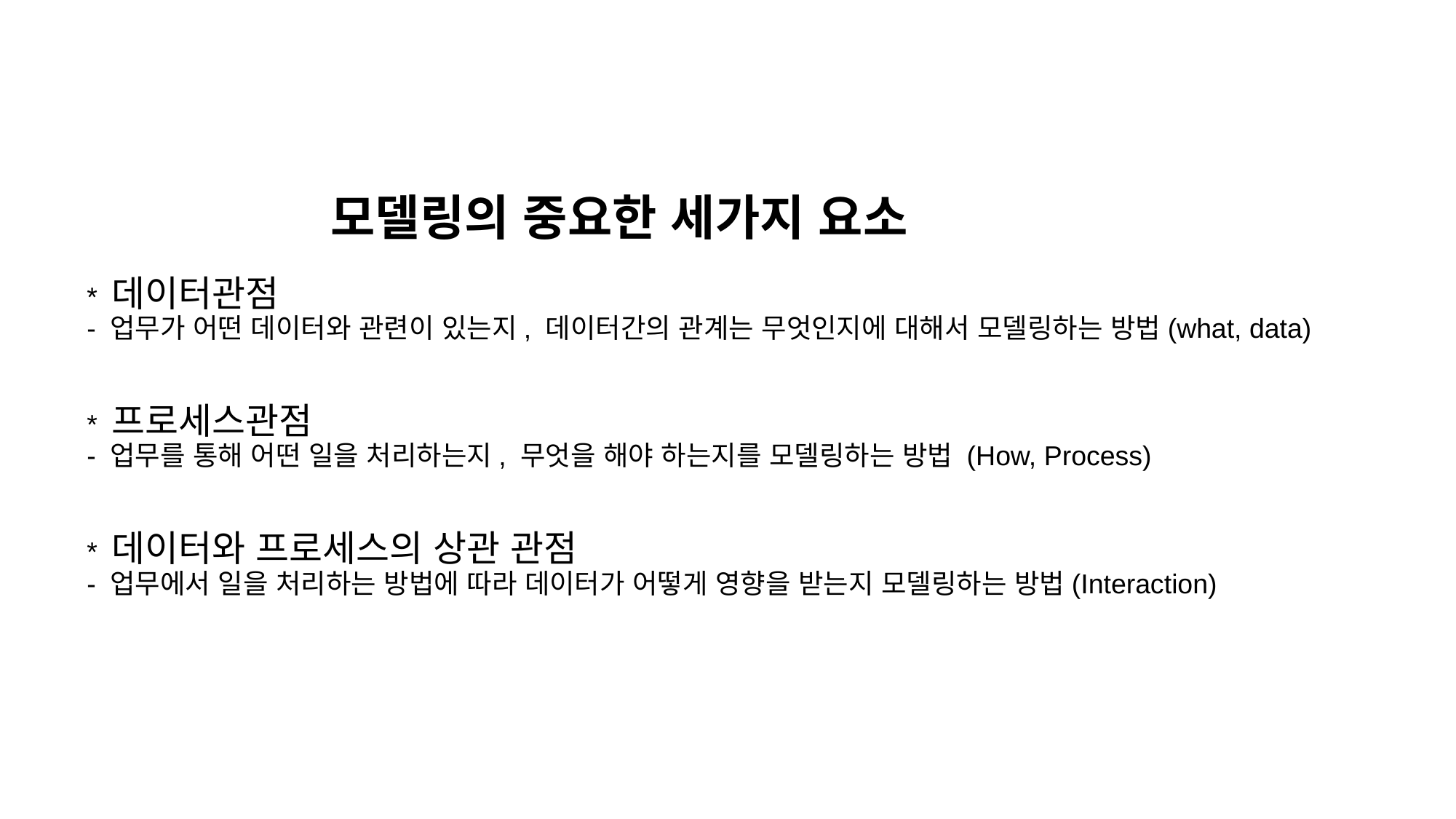

# 모델링의 중요한 세가지 요소 * 데이터관점 - 업무가 어떤 데이터와 관련이 있는지, 데이터간의 관계는 무엇인지에 대해서 모델링하는 방법(what, data) * 프로세스관점 - 업무를 통해 어떤 일을 처리하는지, 무엇을 해야 하는지를 모델링하는 방법 (How, Process) * 데이터와 프로세스의 상관 관점 - 업무에서 일을 처리하는 방법에 따라 데이터가 어떻게 영향을 받는지 모델링하는 방법(Interaction)